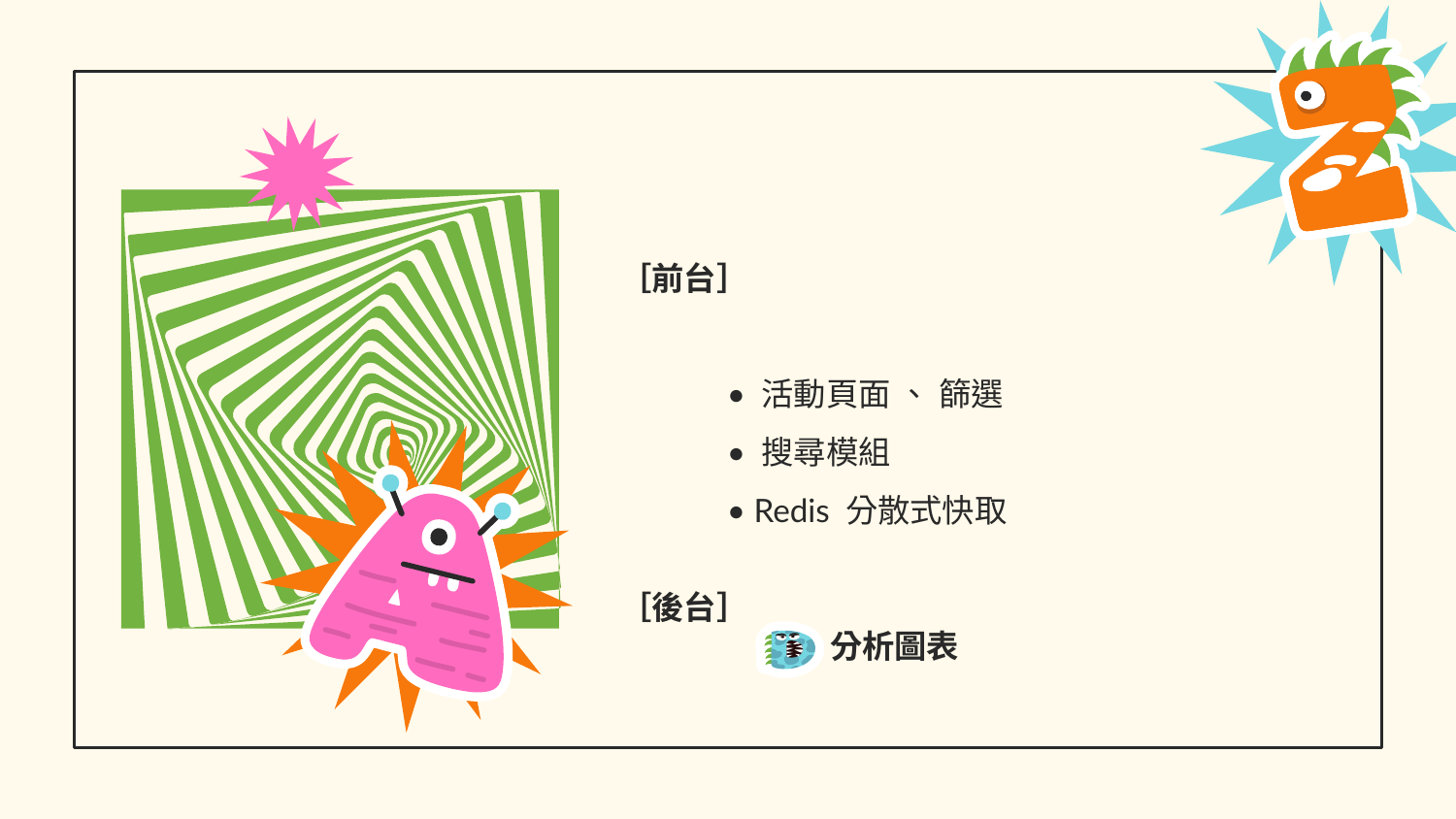

［前台］

             • 活動頁面 、 篩選
             • 搜尋模組
             • Redis 分散式快取

［後台］
	　　分析圖表